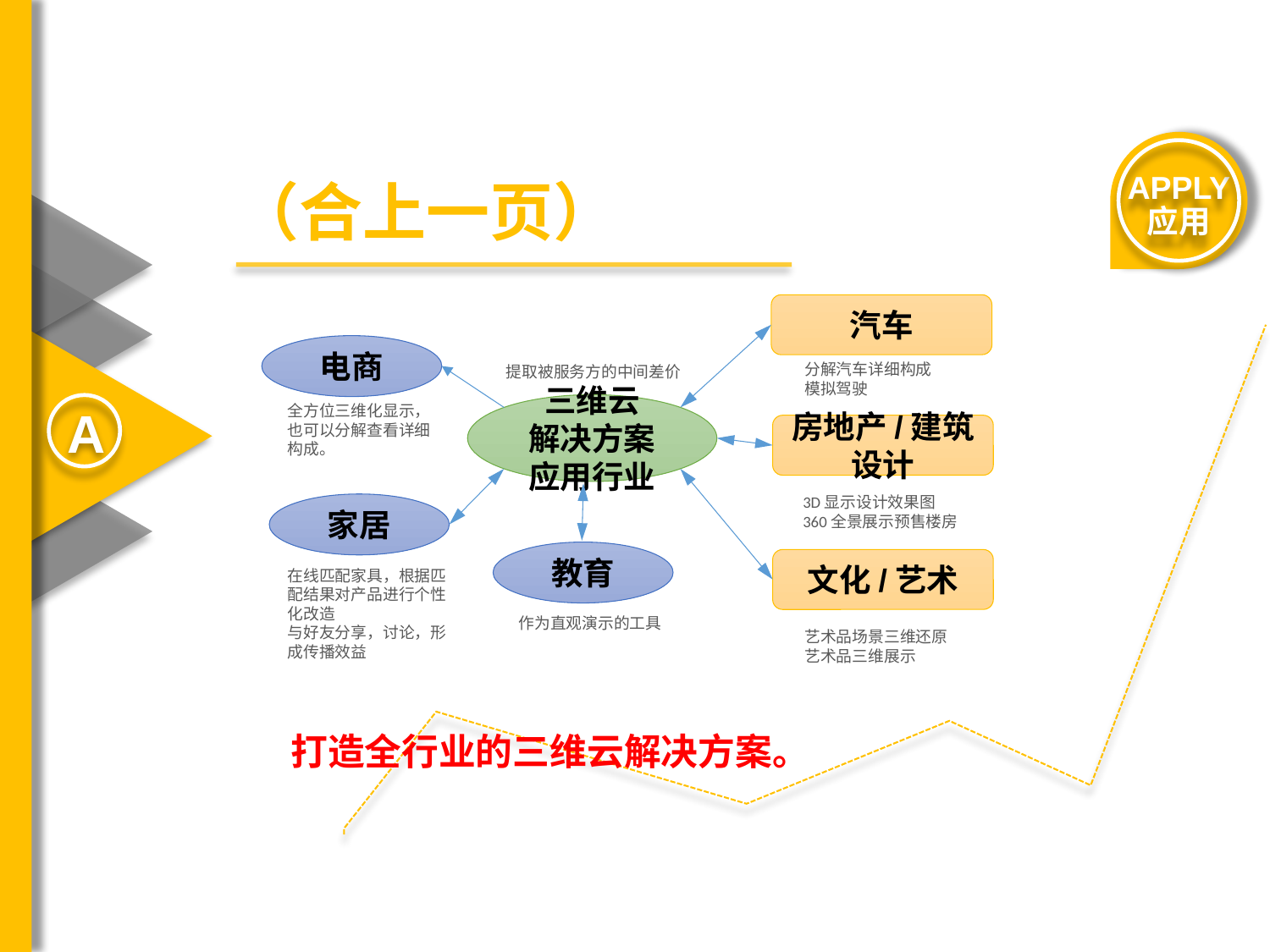

APPLY
应用
（合上一页）

汽车

电商

分解汽车详细构成
模拟驾驶
提取被服务方的中间差价
A
三维云
解决方案
应用行业
全方位三维化显示，也可以分解查看详细构成。

房地产/建筑设计

3D显示设计效果图
360全景展示预售楼房
家居
教育
文化/艺术
在线匹配家具，根据匹配结果对产品进行个性化改造
与好友分享，讨论，形成传播效益

作为直观演示的工具

艺术品场景三维还原
艺术品三维展示

打造全行业的三维云解决方案。